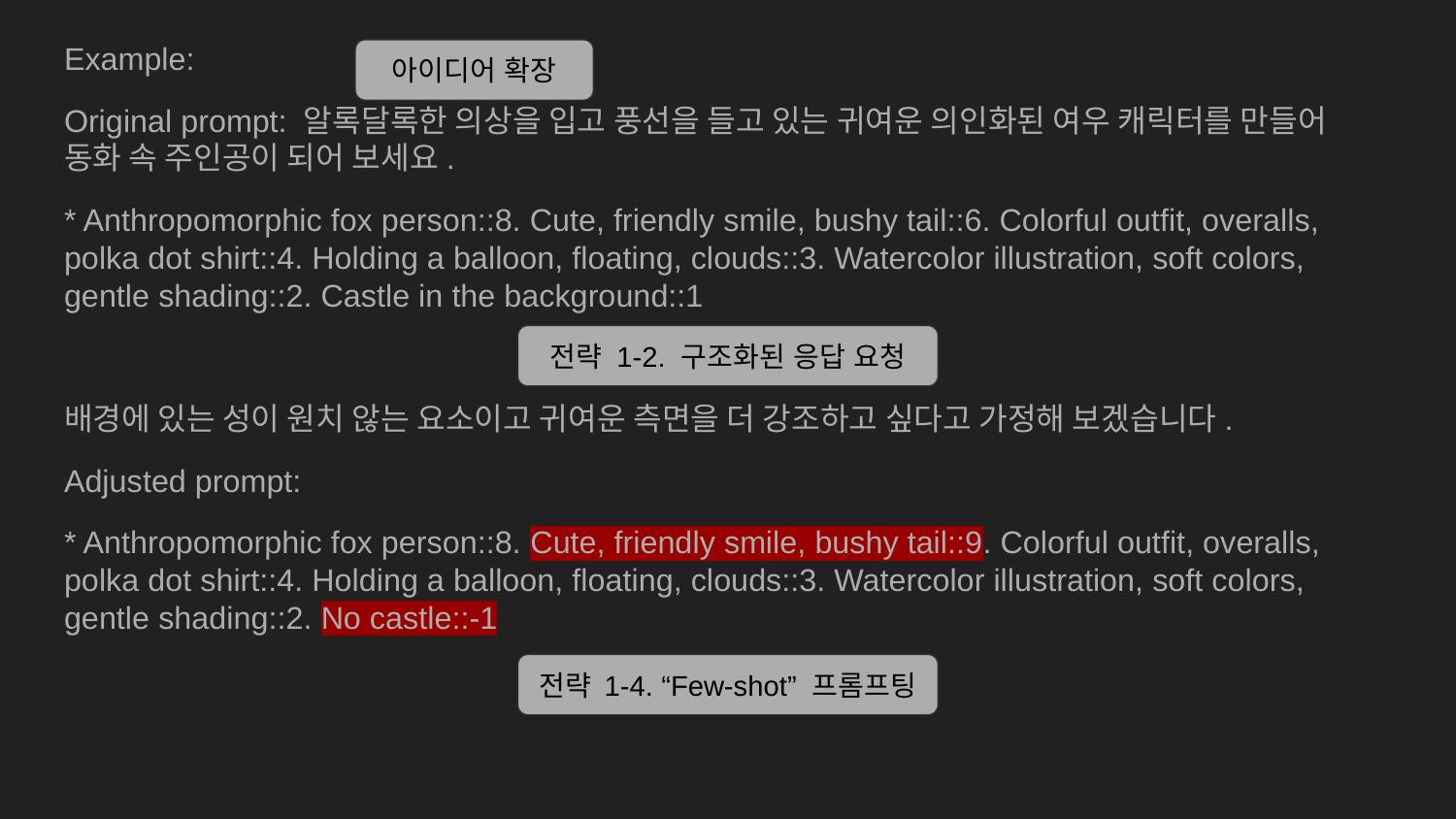

Example:
Original prompt: 알록달록한 의상을 입고 풍선을 들고 있는 귀여운 의인화된 여우 캐릭터를 만들어 동화 속 주인공이 되어 보세요.
* Anthropomorphic fox person::8. Cute, friendly smile, bushy tail::6. Colorful outfit, overalls, polka dot shirt::4. Holding a balloon, floating, clouds::3. Watercolor illustration, soft colors, gentle shading::2. Castle in the background::1

배경에 있는 성이 원치 않는 요소이고 귀여운 측면을 더 강조하고 싶다고 가정해 보겠습니다.
Adjusted prompt:
* Anthropomorphic fox person::8. Cute, friendly smile, bushy tail::9. Colorful outfit, overalls, polka dot shirt::4. Holding a balloon, floating, clouds::3. Watercolor illustration, soft colors, gentle shading::2. No castle::-1
아이디어 확장
전략 1-2. 구조화된 응답 요청
전략 1-4. “Few-shot” 프롬프팅